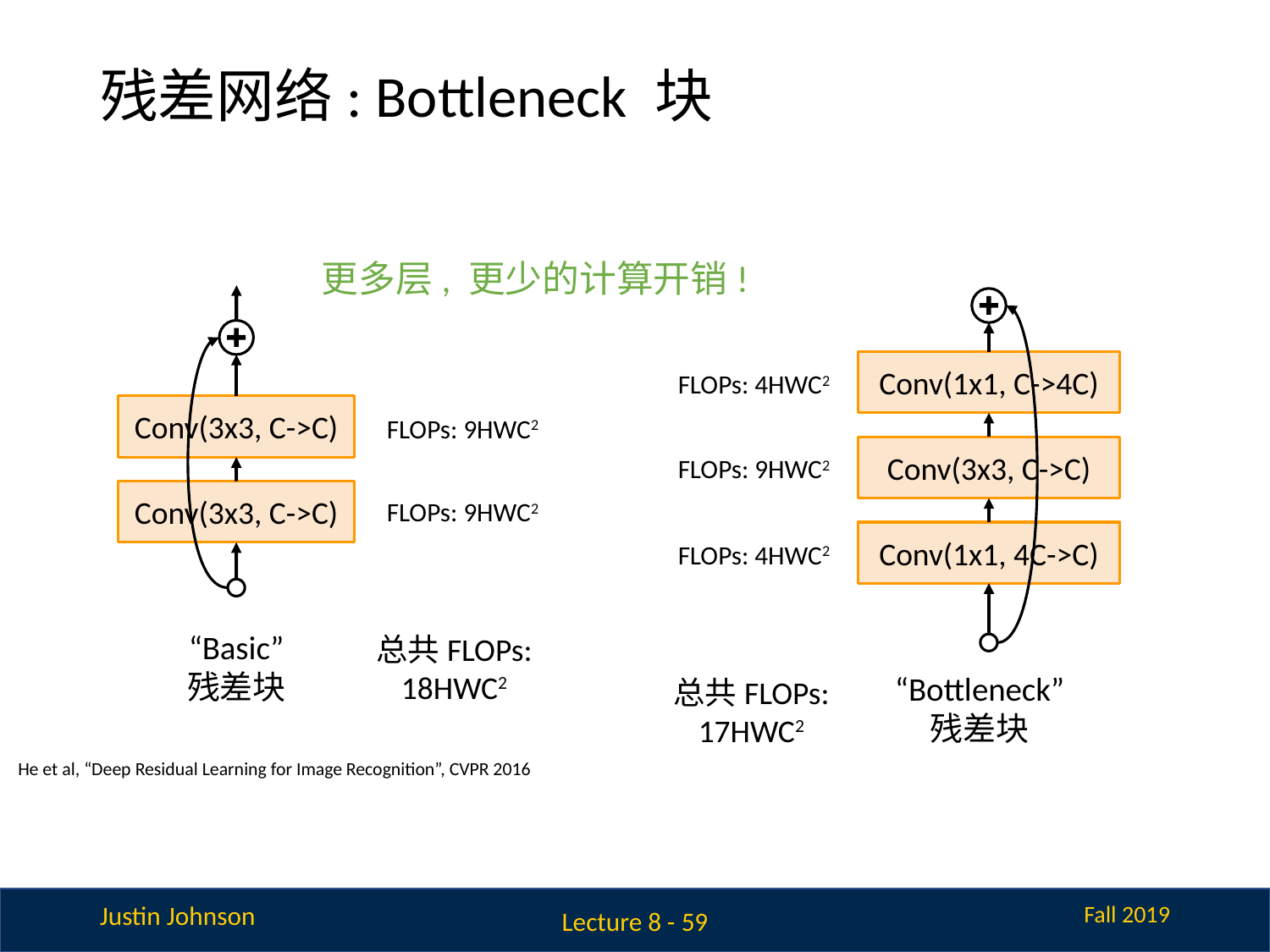

# 残差网络: Bottleneck 块
更多层, 更少的计算开销!

Conv(1x1, C->4C)
FLOPs: 4HWC2
Conv(3x3, C->C)
FLOPs: 9HWC2
Conv(3x3, C->C)
FLOPs: 9HWC2
Conv(3x3, C->C)
FLOPs: 9HWC2
Conv(1x1, 4C->C)
FLOPs: 4HWC2

总共FLOPs:
18HWC2
“Basic”
残差块

总共FLOPs:
17HWC2
“Bottleneck”
残差块
He et al, “Deep Residual Learning for Image Recognition”, CVPR 2016
Lecture 8 - 59